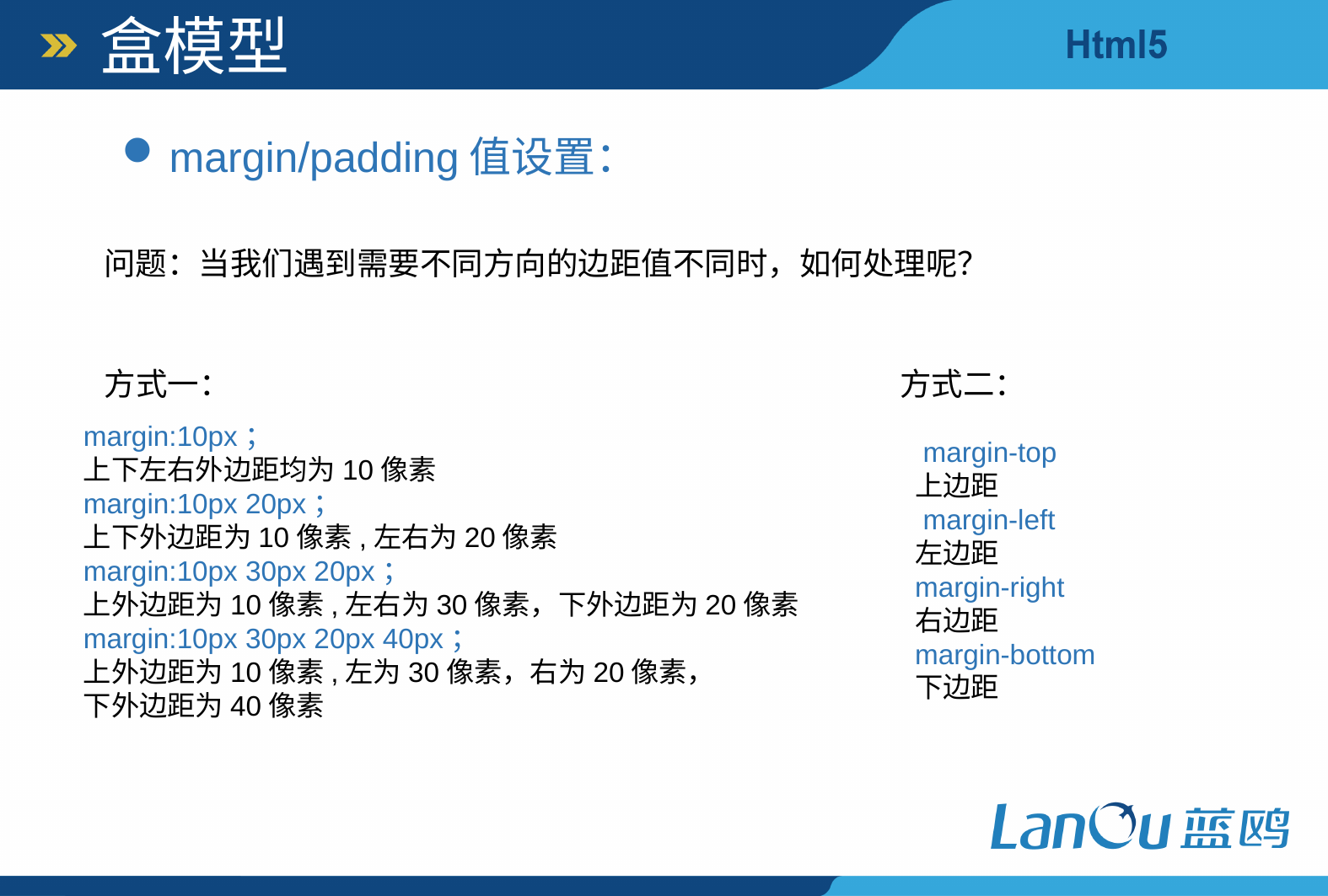

盒模型
margin/padding值设置：
问题：当我们遇到需要不同方向的边距值不同时，如何处理呢？
方式一：
方式二：
margin:10px；
上下左右外边距均为10像素
margin:10px 20px；
上下外边距为10像素,左右为20像素
margin:10px 30px 20px；
上外边距为10像素,左右为30像素，下外边距为20像素
margin:10px 30px 20px 40px；
上外边距为10像素,左为30像素，右为20像素，
下外边距为40像素
 margin-top
上边距
 margin-left
左边距
margin-right
右边距
margin-bottom
下边距